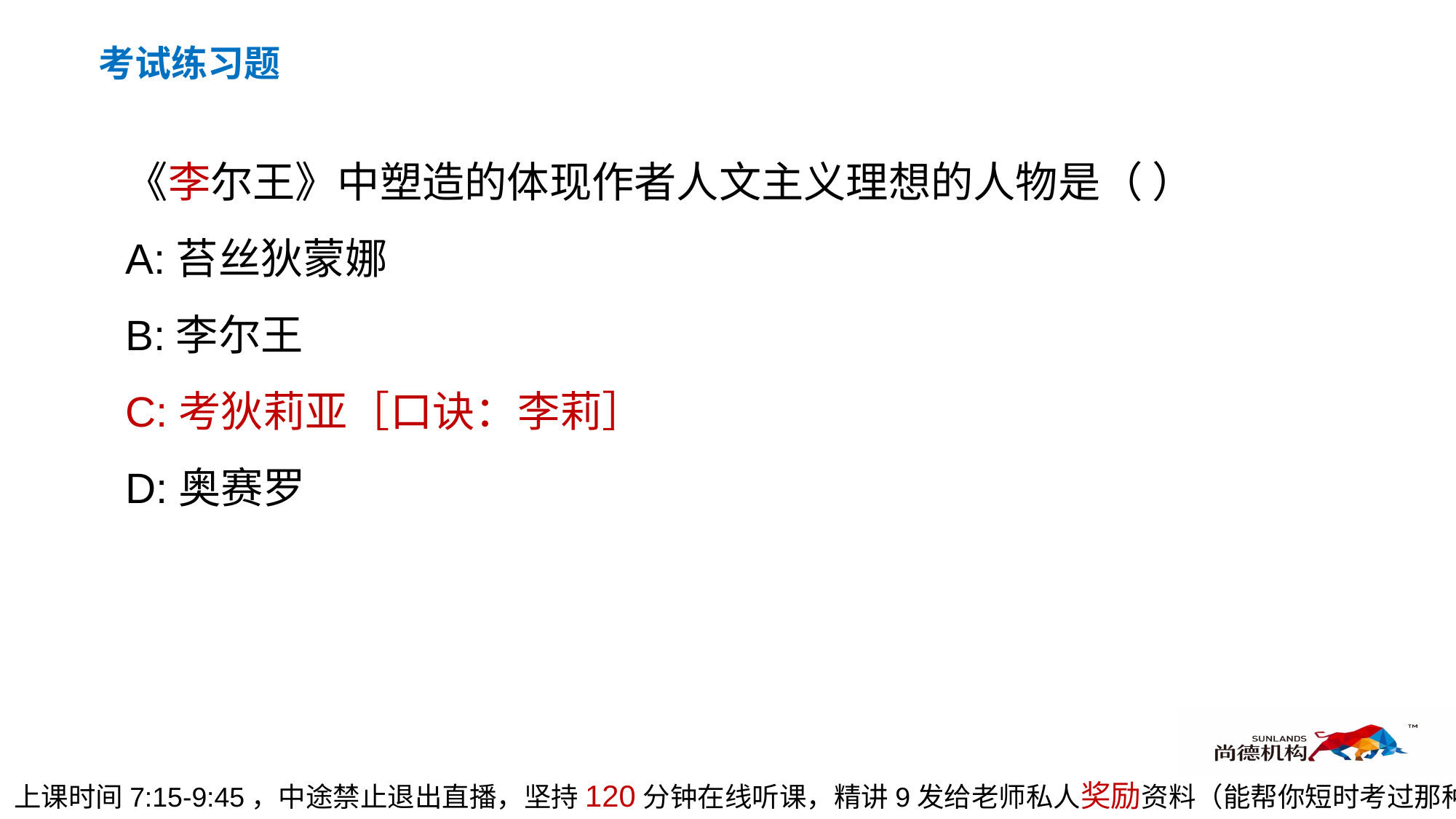

考试练习题
《李尔王》中塑造的体现作者人文主义理想的人物是（ ）
A:苔丝狄蒙娜
B:李尔王
C:考狄莉亚［口诀：李莉］
D:奥赛罗